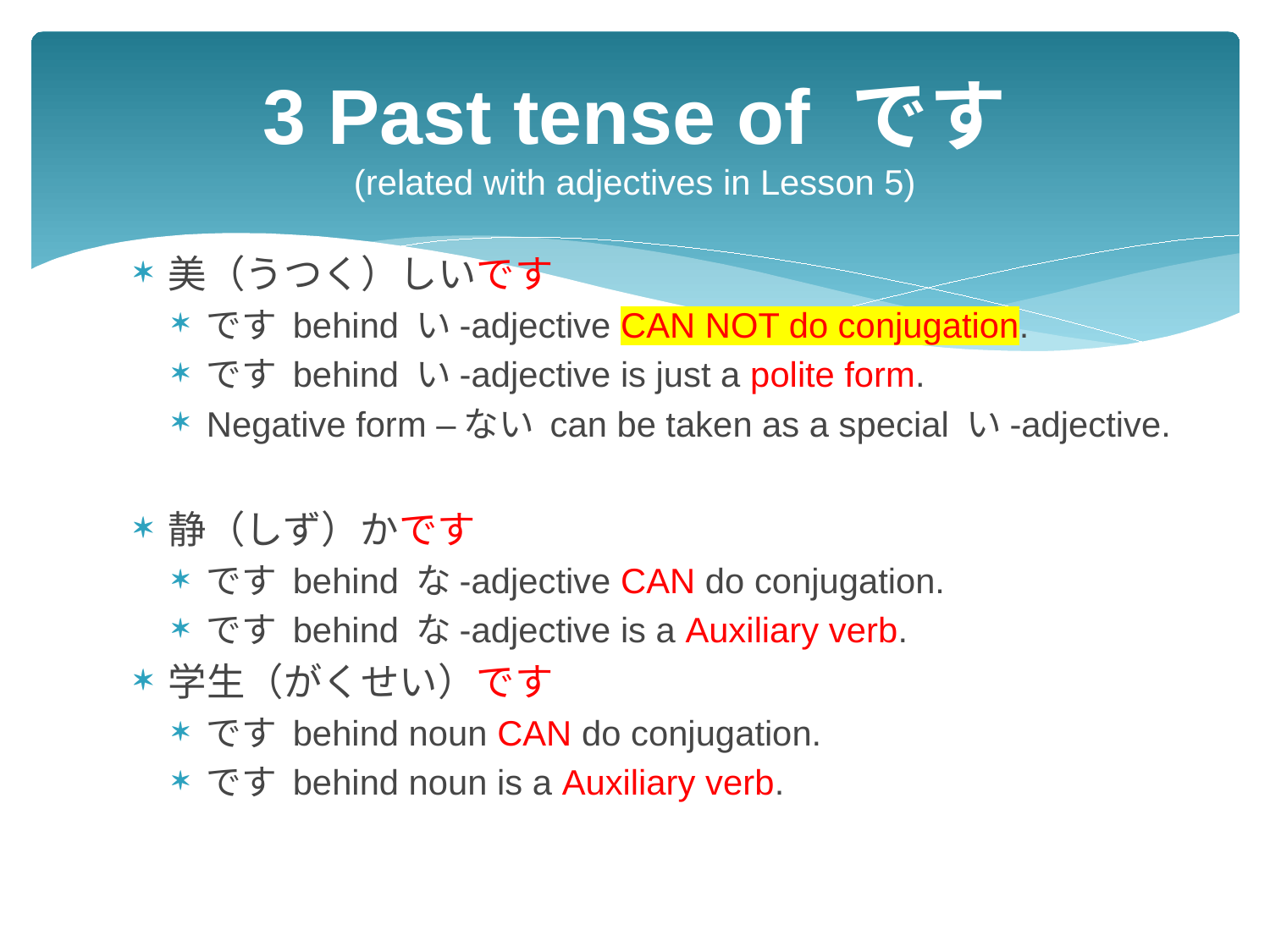

# 3 Past tense of です (related with adjectives in Lesson 5)
美（うつく）しいです
です behind い-adjective CAN NOT do conjugation.
です behind い-adjective is just a polite form.
Negative form –ない can be taken as a special い-adjective.

静（しず）かです
です behind な-adjective CAN do conjugation.
です behind な-adjective is a Auxiliary verb.
学生（がくせい）です
です behind noun CAN do conjugation.
です behind noun is a Auxiliary verb.